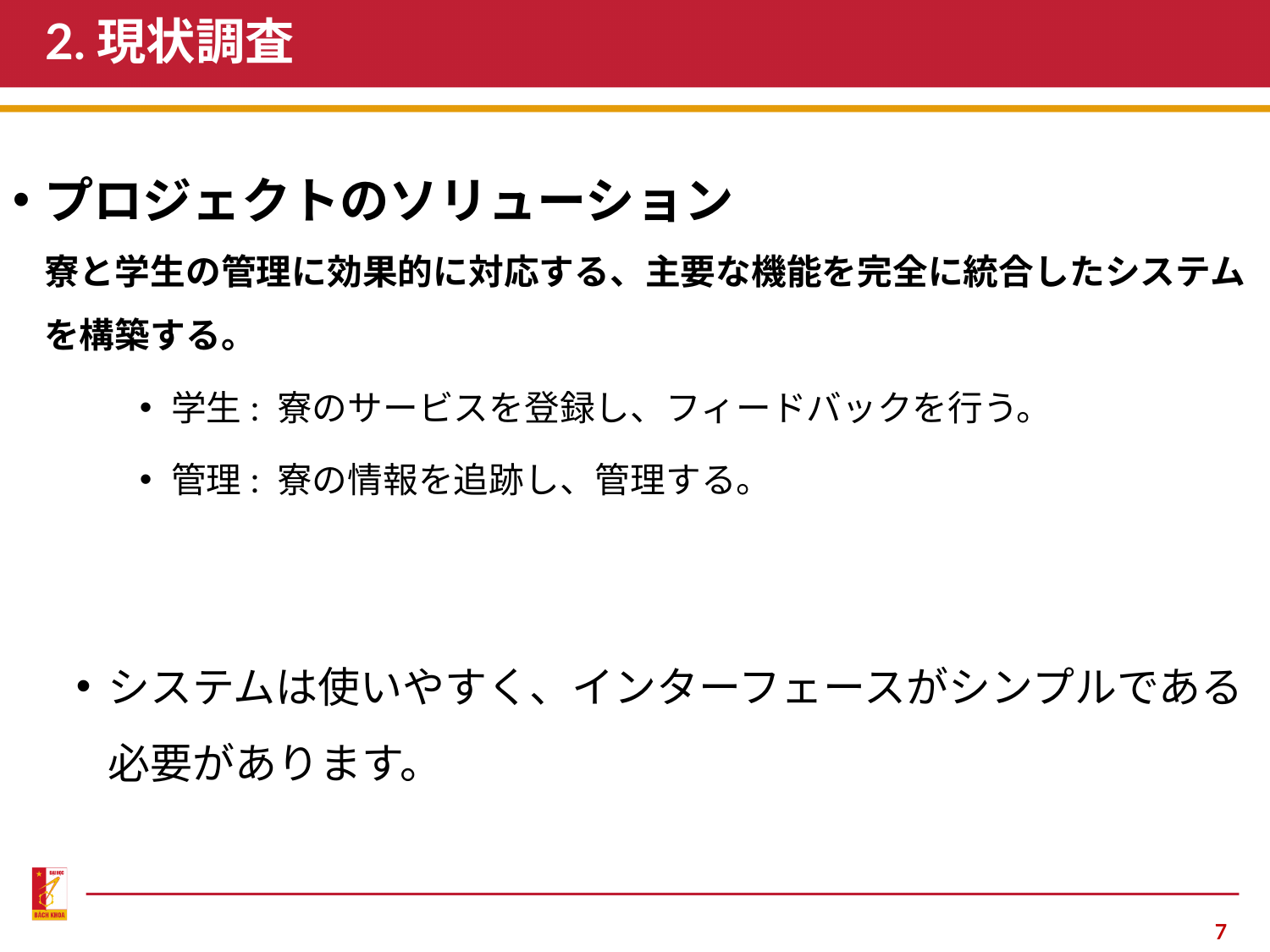

# 2.現状調査
プロジェクトのソリューション
寮と学生の管理に効果的に対応する、主要な機能を完全に統合したシステムを構築する。
学生: 寮のサービスを登録し、フィードバックを行う。
管理: 寮の情報を追跡し、管理する。

システムは使いやすく、インターフェースがシンプルである必要があります。
7